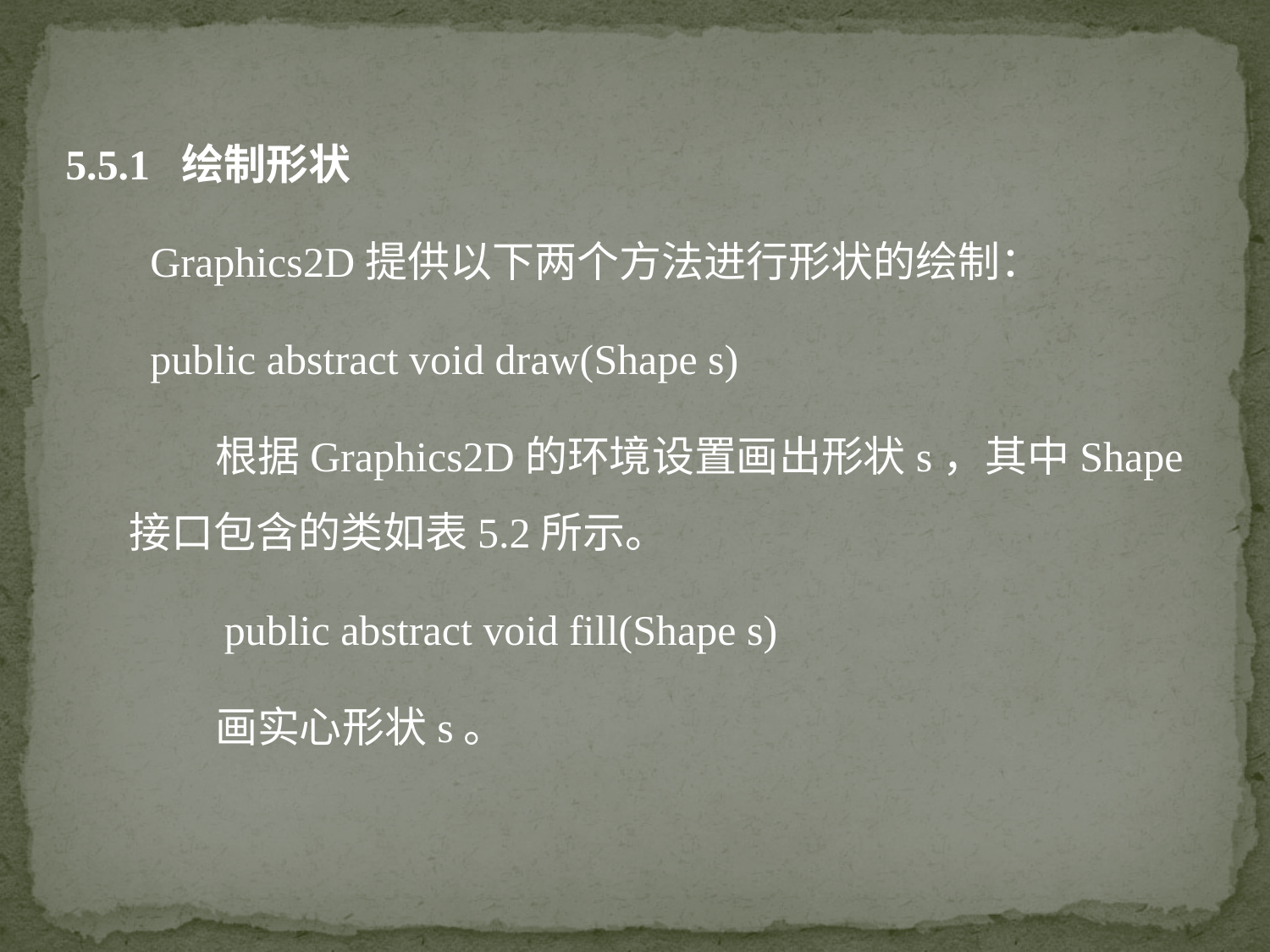

5.5.1  绘制形状
  Graphics2D提供以下两个方法进行形状的绘制：
  public abstract void draw(Shape s)
        根据Graphics2D的环境设置画出形状s，其中Shape接口包含的类如表5.2所示。
         public abstract void fill(Shape s)
        画实心形状s。